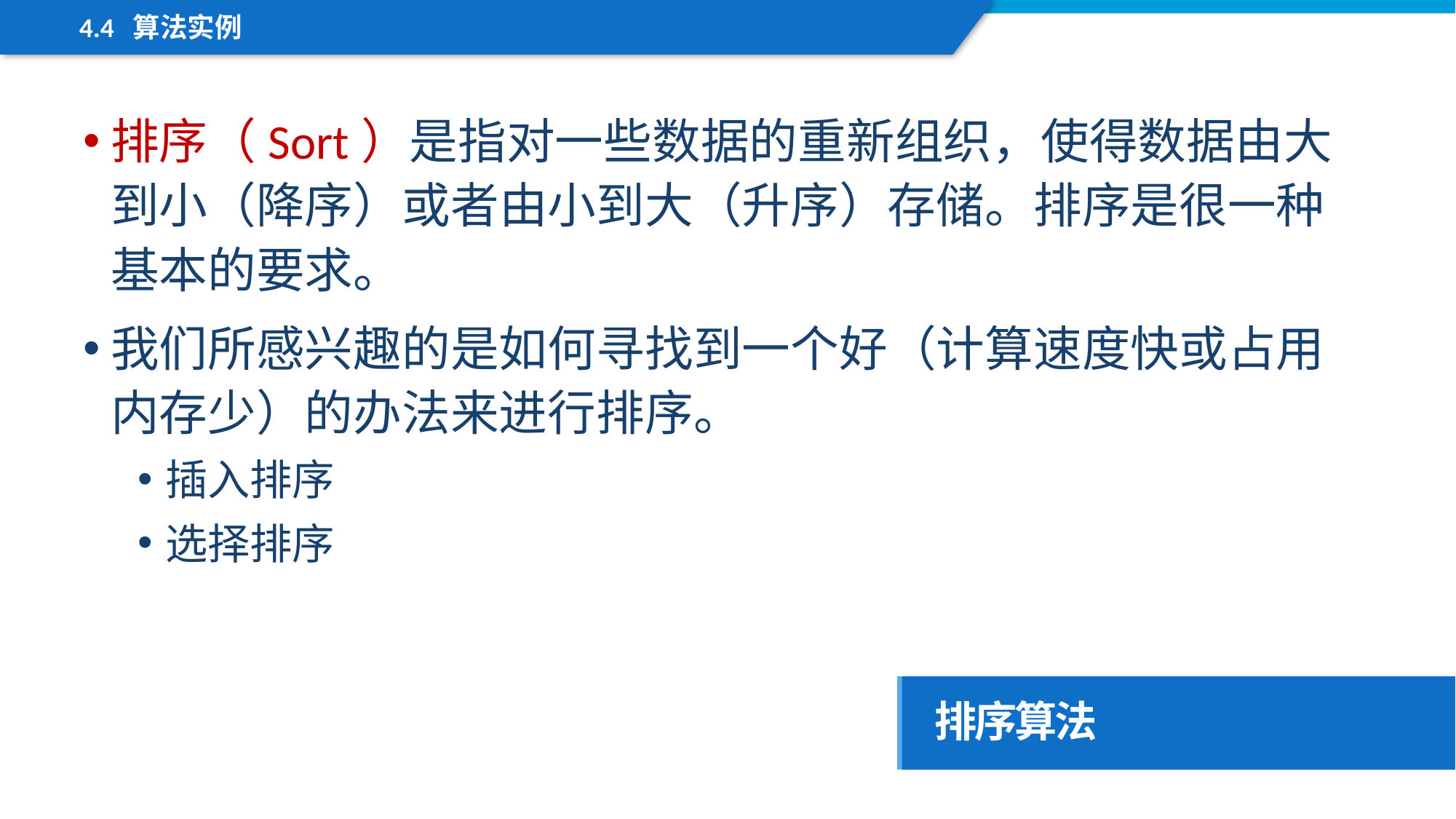

4.4  算法实例
排序（Sort）是指对一些数据的重新组织，使得数据由大到小（降序）或者由小到大（升序）存储。排序是很一种基本的要求。
我们所感兴趣的是如何寻找到一个好（计算速度快或占用内存少）的办法来进行排序。
插入排序
选择排序

排序算法